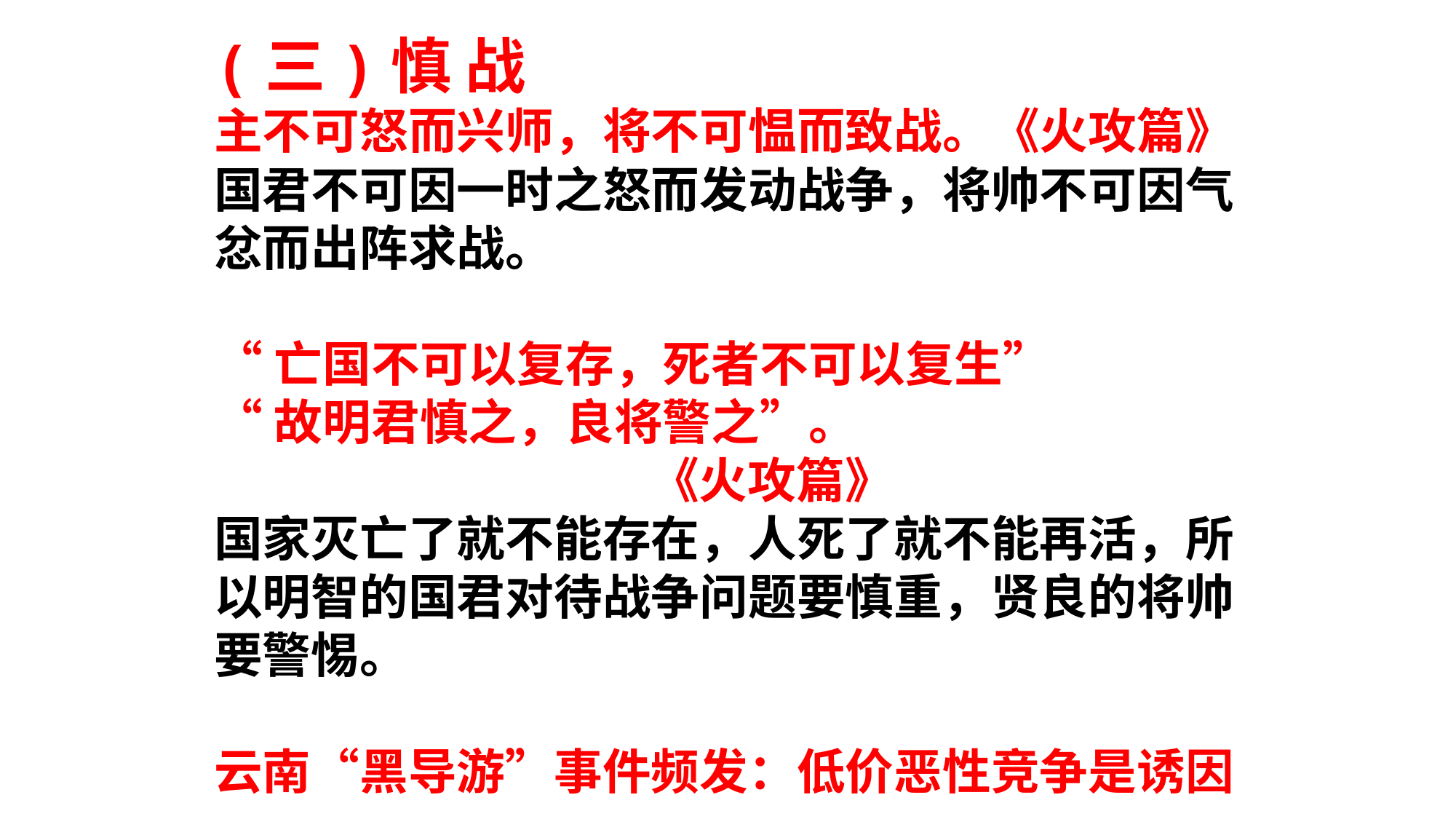

(三)慎 战
主不可怒而兴师，将不可愠而致战。《火攻篇》
国君不可因一时之怒而发动战争，将帅不可因气忿而出阵求战。

“亡国不可以复存，死者不可以复生”
“故明君慎之，良将警之”。   							《火攻篇》
国家灭亡了就不能存在，人死了就不能再活，所以明智的国君对待战争问题要慎重，贤良的将帅要警惕。

云南“黑导游”事件频发：低价恶性竞争是诱因